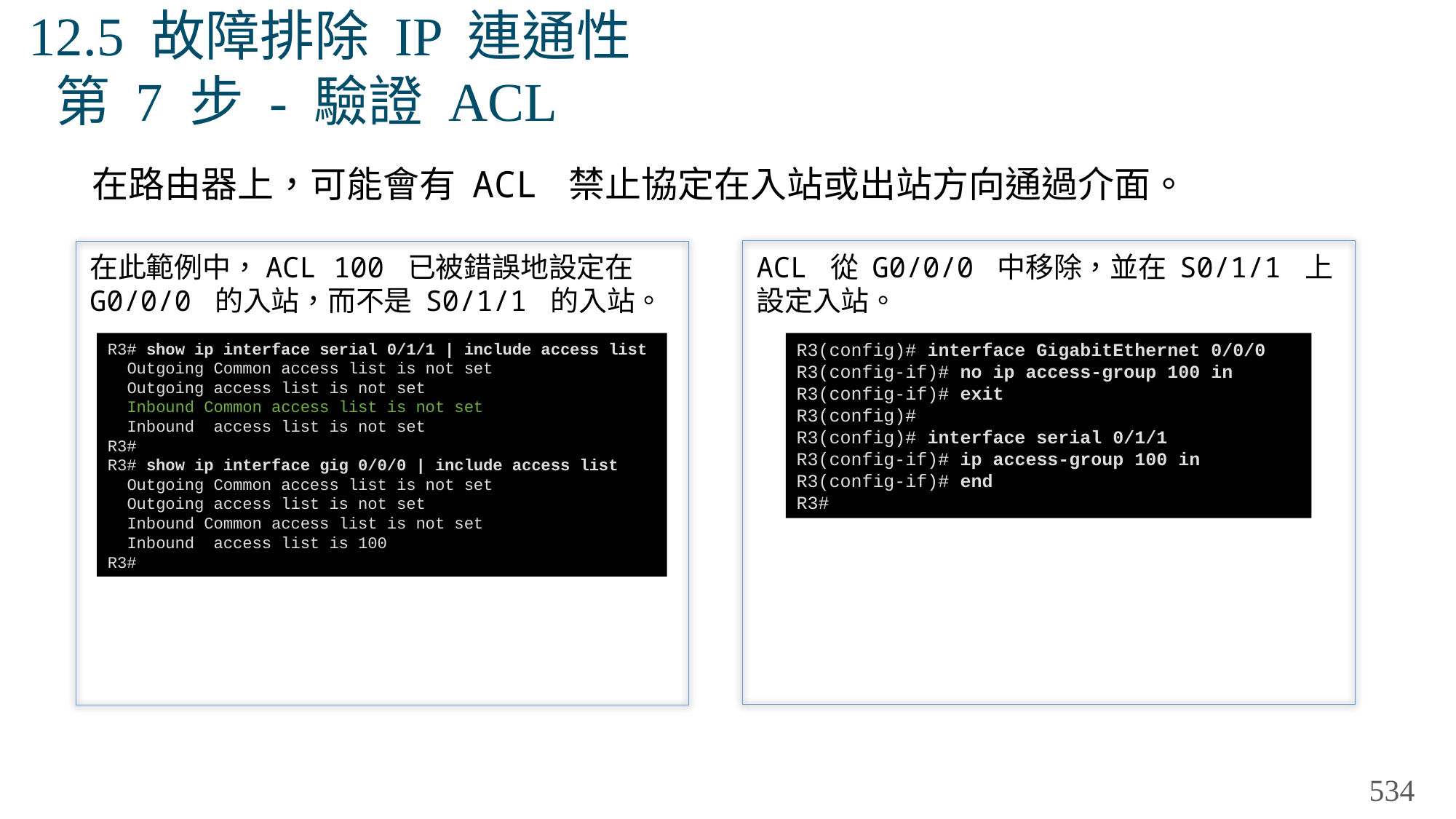

# 12.5 故障排除 IP 連通性 第 7 步 - 驗證 ACL
在路由器上，可能會有 ACL 禁止協定在入站或出站方向通過介面。

在此範例中，ACL 100 已被錯誤地設定在 G0/0/0 的入站，而不是 S0/1/1 的入站。
ACL 從 G0/0/0 中移除，並在 S0/1/1 上設定入站。
R3# show ip interface serial 0/1/1 | include access list
  Outgoing Common access list is not set
  Outgoing access list is not set
  Inbound Common access list is not set
  Inbound  access list is not set
R3#
R3# show ip interface gig 0/0/0 | include access list
  Outgoing Common access list is not set
  Outgoing access list is not set
  Inbound Common access list is not set
  Inbound  access list is 100
R3#
R3(config)# interface GigabitEthernet 0/0/0
R3(config-if)# no ip access-group 100 in
R3(config-if)# exit
R3(config)#
R3(config)# interface serial 0/1/1
R3(config-if)# ip access-group 100 in
R3(config-if)# end
R3#
534